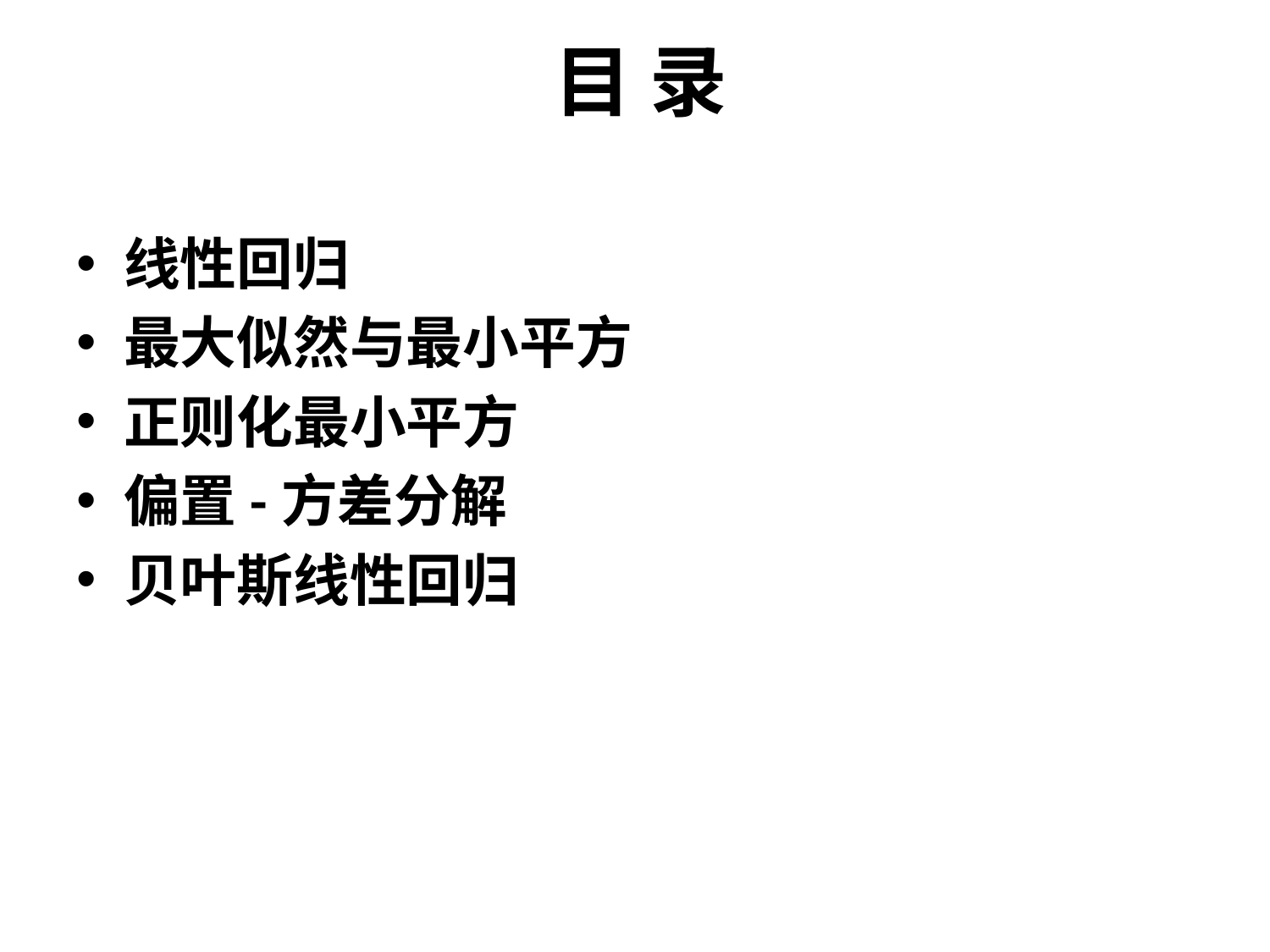

# 目 录
线性回归
最大似然与最小平方
正则化最小平方
偏置-方差分解
贝叶斯线性回归